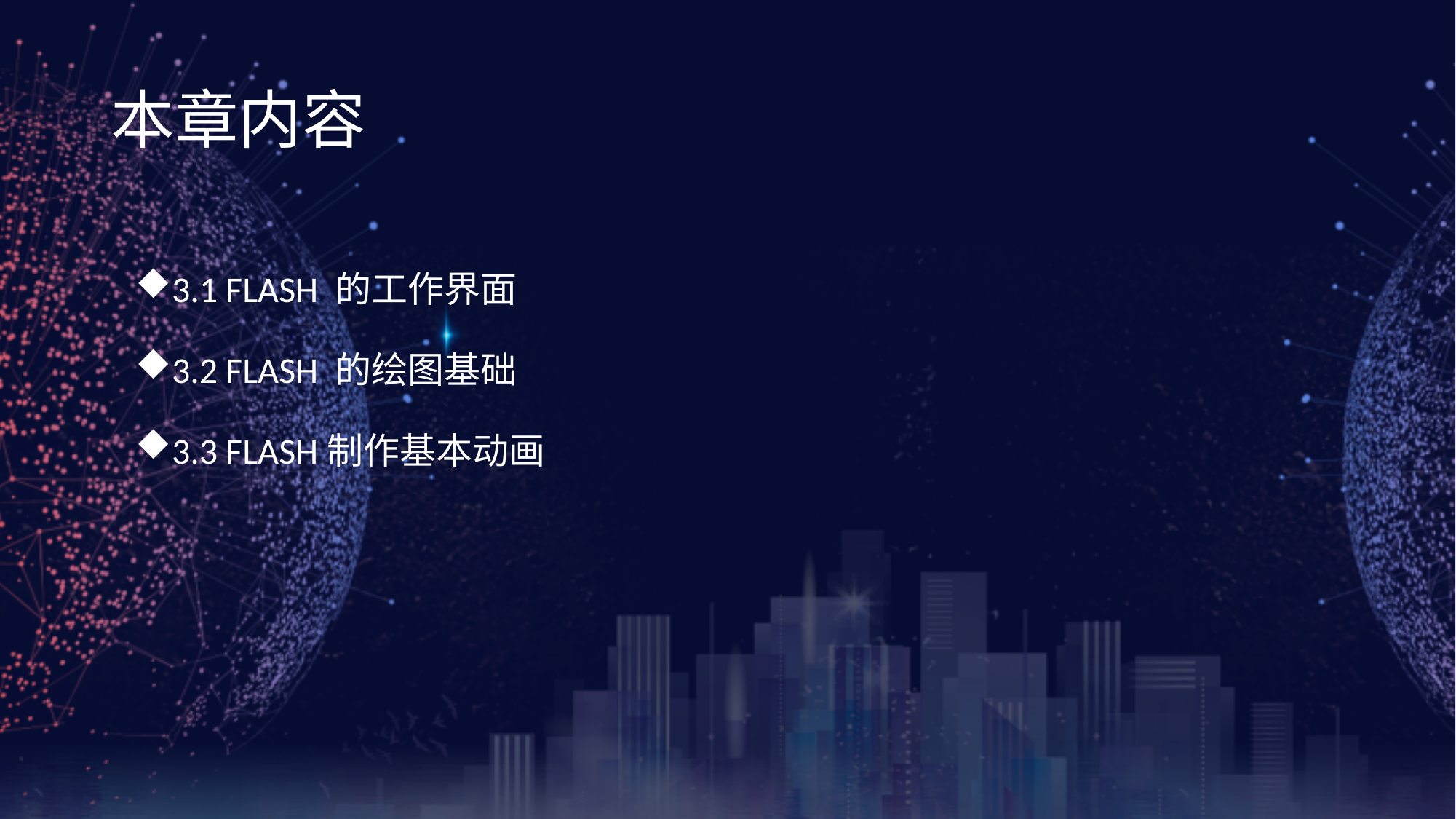

《网页设计与制作案例教程》（第3版）
# 本章内容
3.1 FLASH 的工作界面
3.2 FLASH 的绘图基础
3.3 FLASH制作基本动画